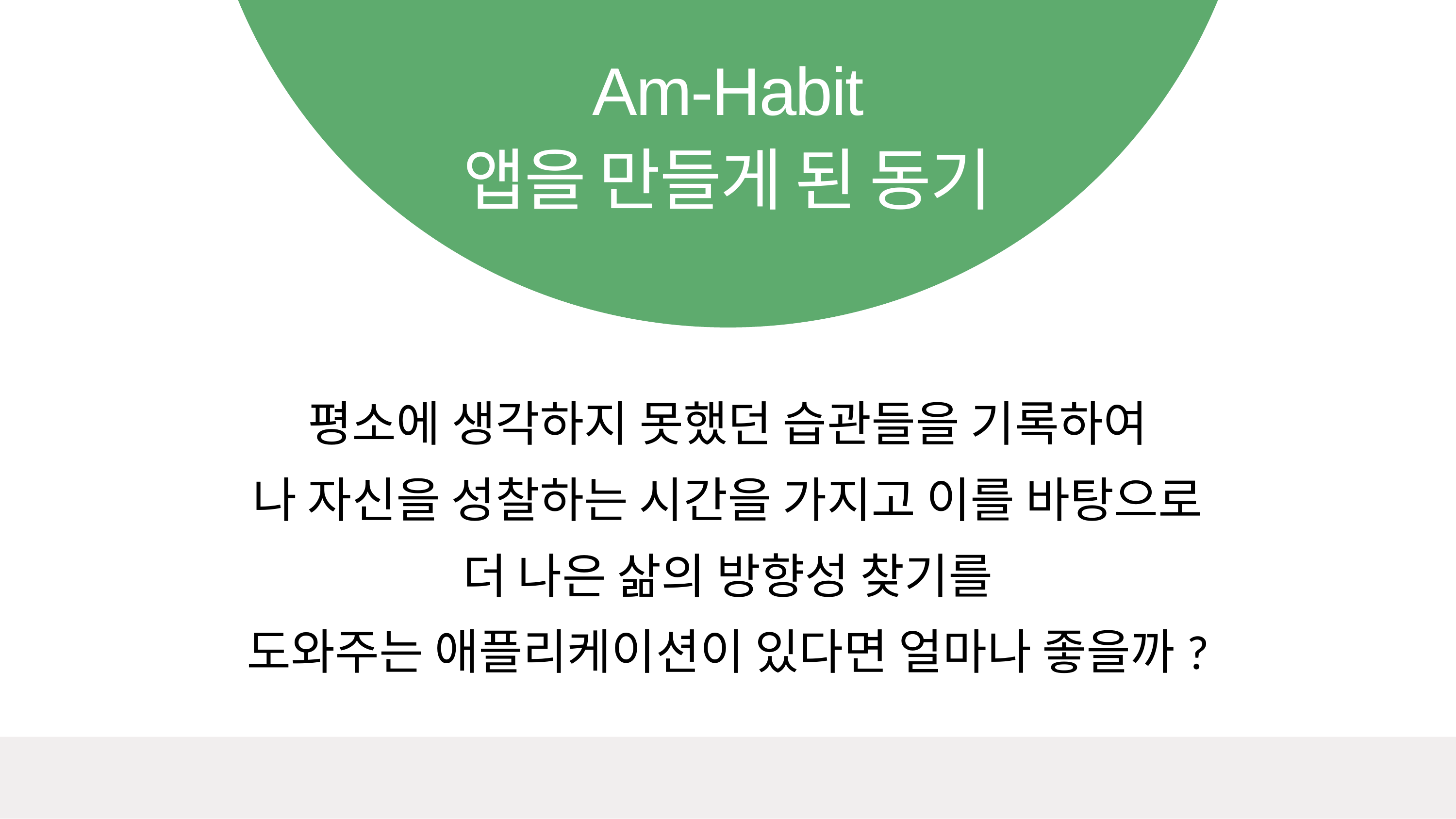

Am-Habit
앱을 만들게 된 동기
평소에 생각하지 못했던 습관들을 기록하여
나 자신을 성찰하는 시간을 가지고 이를 바탕으로 더 나은 삶의 방향성 찾기를
도와주는 애플리케이션이 있다면 얼마나 좋을까?